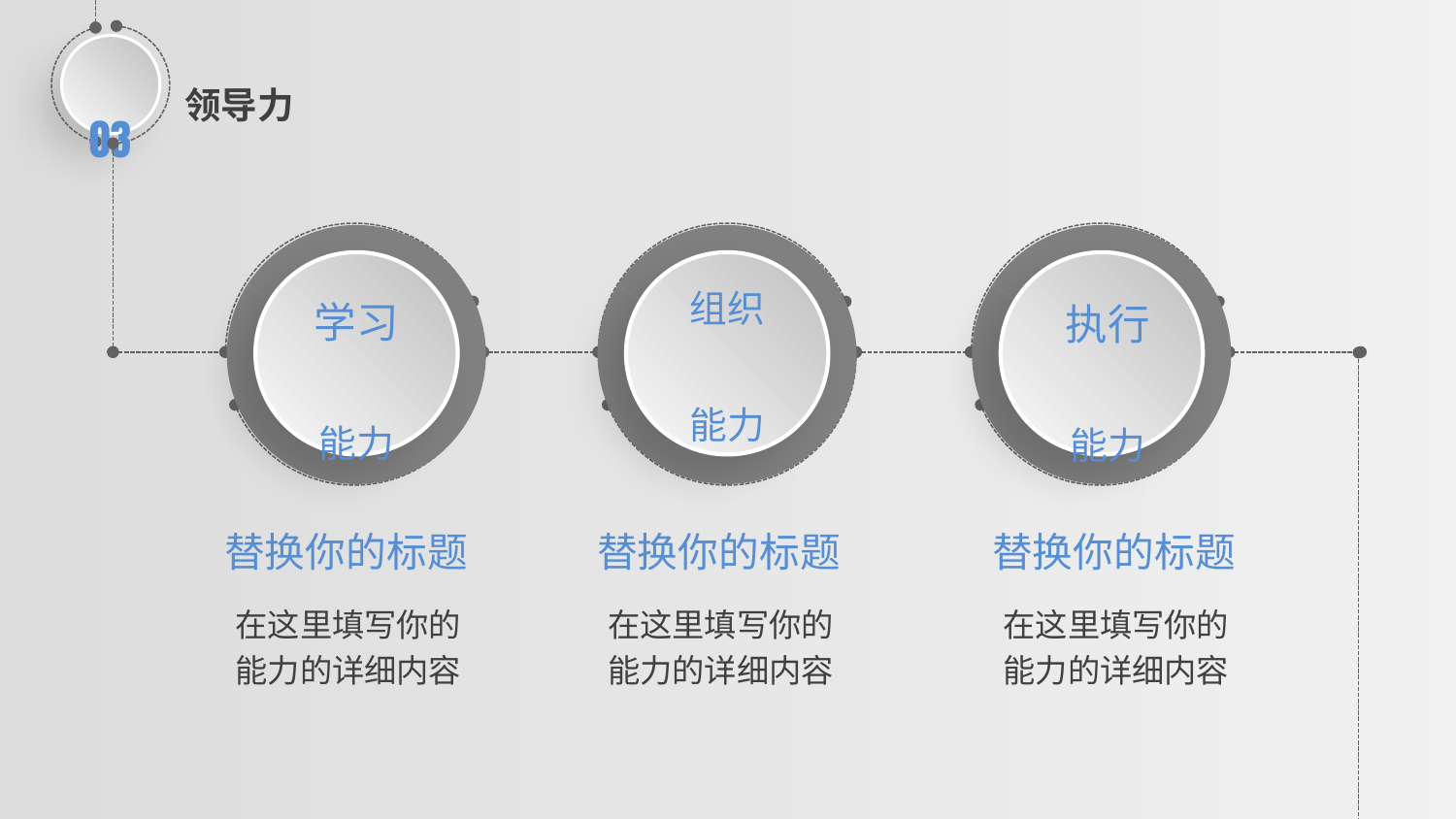

03
领导力

### Chart

| Category | 销售额 |
|---|---|
| 第一季度 | 0.8400000000000001 |
| 第二季度 | 0.16 |

### Chart

| Category | 销售额 |
|---|---|
| 第一季度 | 0.8400000000000001 |
| 第二季度 | 0.16 |

### Chart

| Category |
|---|

### Chart

| Category | 销售额 |
|---|---|
| 第一季度 | 0.8400000000000001 |
| 第二季度 | 0.16 |

组织
能力
学习
能力
执行
能力
84%
替换你的标题
替换你的标题
替换你的标题
在这里填写你的能力的详细内容
在这里填写你的能力的详细内容
在这里填写你的能力的详细内容
延时符